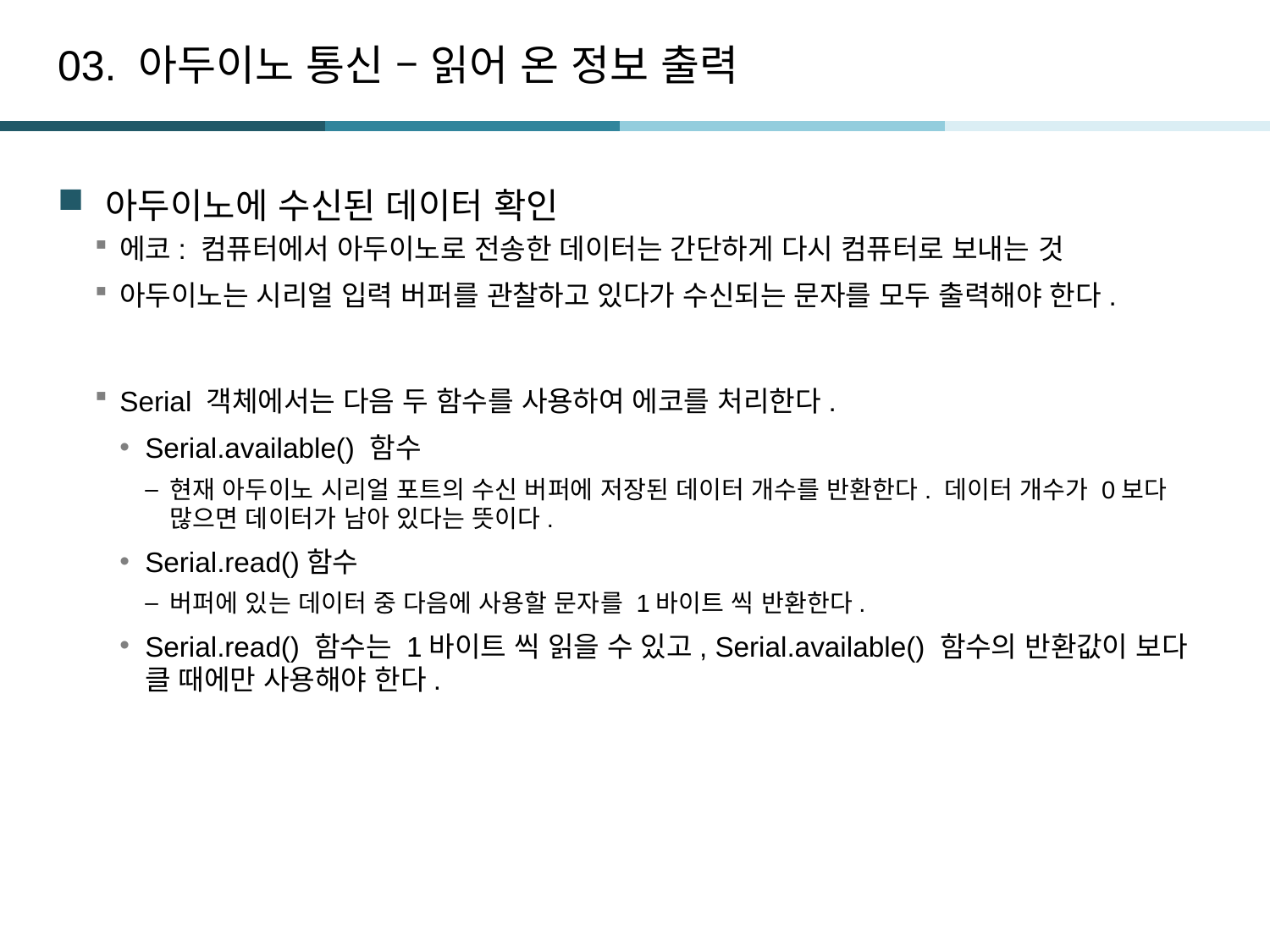

# 03. 아두이노 통신 – 읽어 온 정보 출력
아두이노에 수신된 데이터 확인
에코: 컴퓨터에서 아두이노로 전송한 데이터는 간단하게 다시 컴퓨터로 보내는 것
아두이노는 시리얼 입력 버퍼를 관찰하고 있다가 수신되는 문자를 모두 출력해야 한다.

Serial 객체에서는 다음 두 함수를 사용하여 에코를 처리한다.
Serial.available() 함수
현재 아두이노 시리얼 포트의 수신 버퍼에 저장된 데이터 개수를 반환한다. 데이터 개수가 0보다 많으면 데이터가 남아 있다는 뜻이다.
Serial.read()함수
버퍼에 있는 데이터 중 다음에 사용할 문자를 1바이트 씩 반환한다.
Serial.read() 함수는 1바이트 씩 읽을 수 있고, Serial.available() 함수의 반환값이 보다 클 때에만 사용해야 한다.